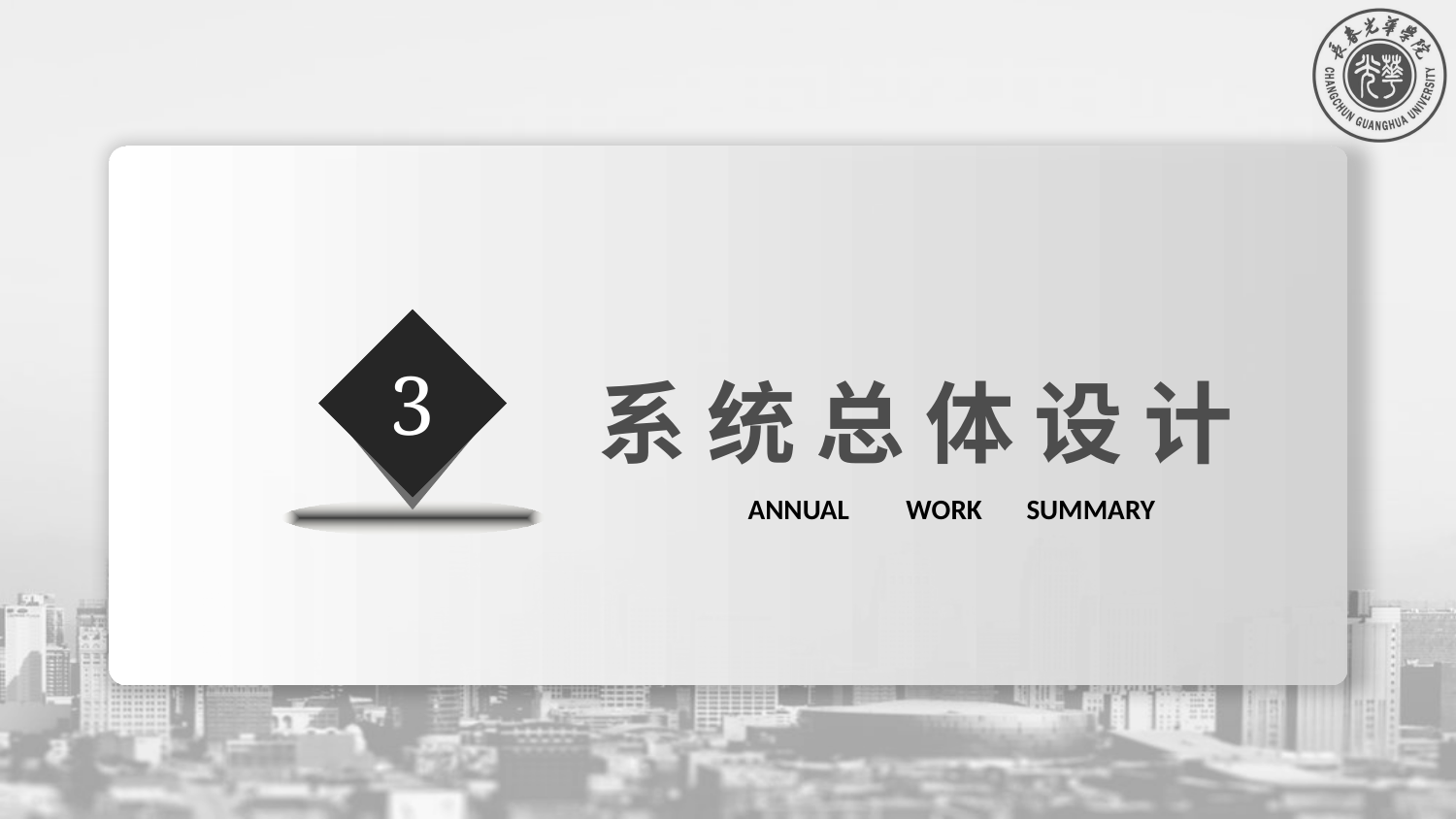

系 统 总 体 设 计           ANNUAL         WORK       SUMMARY

3